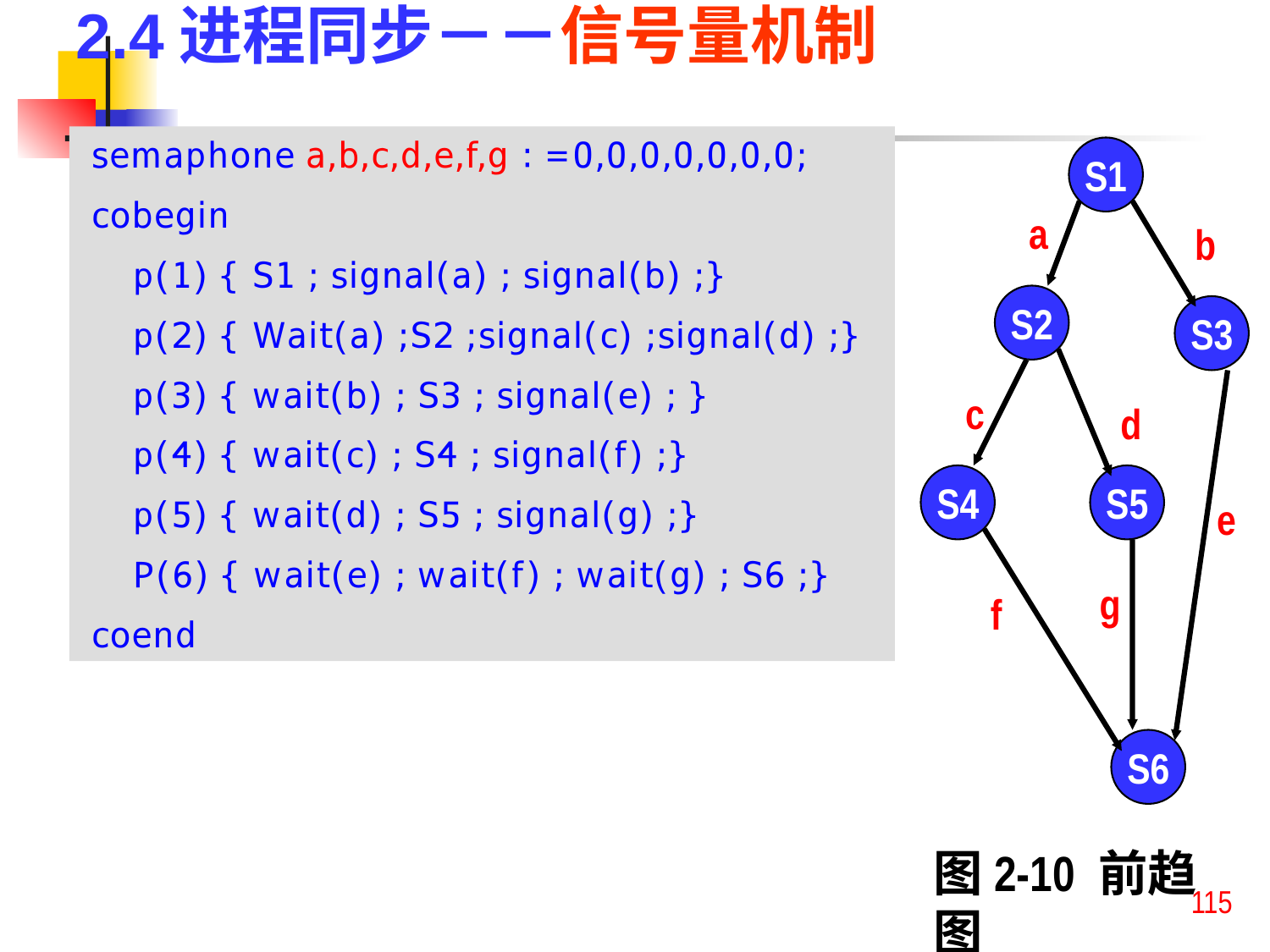

2.4进程同步－－信号量机制

 semaphone a,b,c,d,e,f,g : =0,0,0,0,0,0,0;
 cobegin
     p(1) { S1 ; signal(a) ; signal(b) ;}
     p(2) { Wait(a) ;S2 ;signal(c) ;signal(d) ;}
     p(3) { wait(b) ; S3 ; signal(e) ; }
     p(4) { wait(c) ; S4 ; signal(f) ;}
     p(5) { wait(d) ; S5 ; signal(g) ;}
     P(6) { wait(e) ; wait(f) ; wait(g) ; S6 ;}
 coend
S1
a
b
c
d
e
g
f

S2
S3

S4
S5

S6
图2-10 前趋图
115